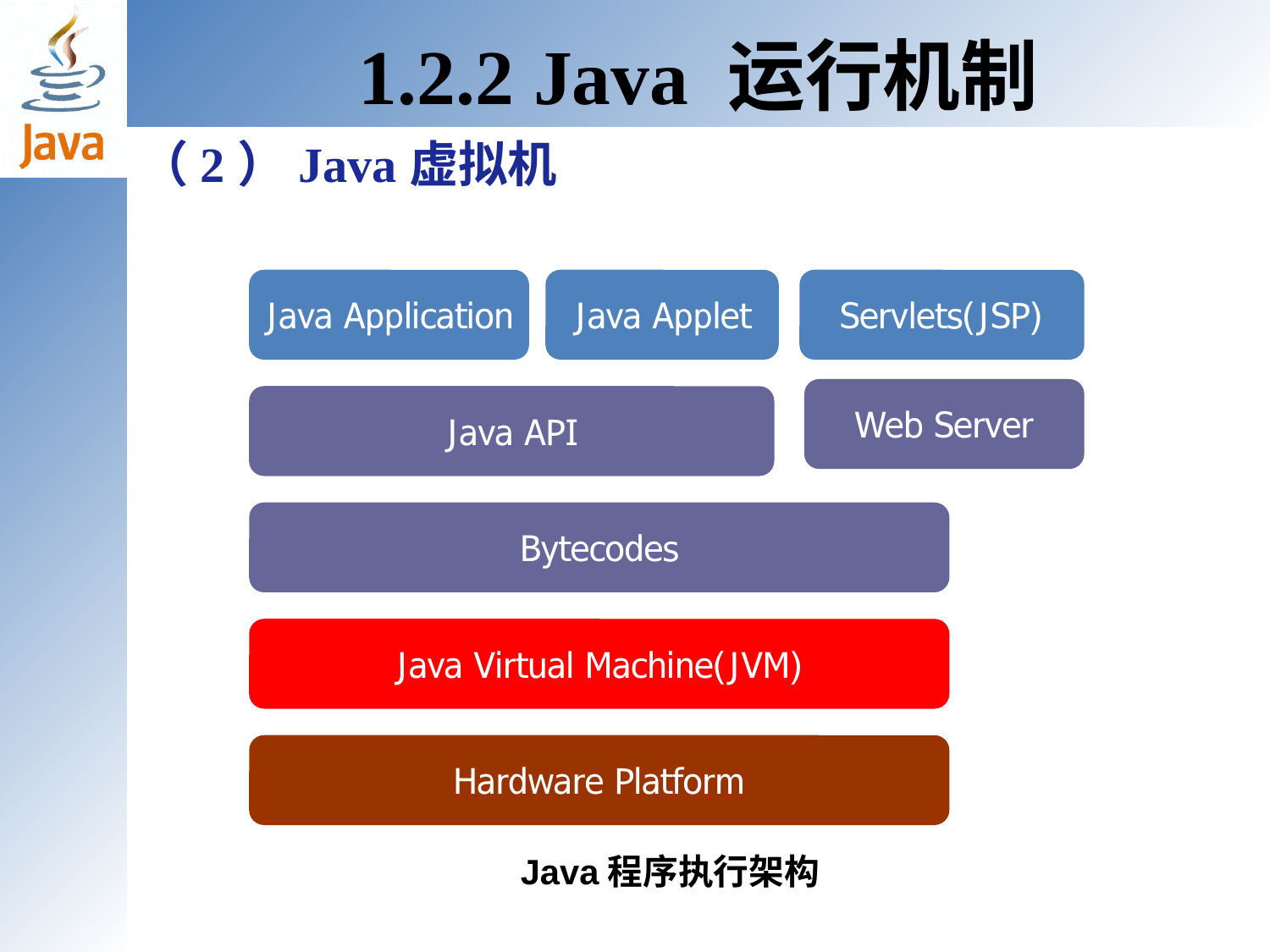

1.2.2 Java 运行机制
（2）Java虚拟机
Java Application
Java Applet
Servlets(JSP)
Web Server
Java API
Bytecodes
Java Virtual Machine(JVM)
Hardware Platform
Java程序执行架构
53